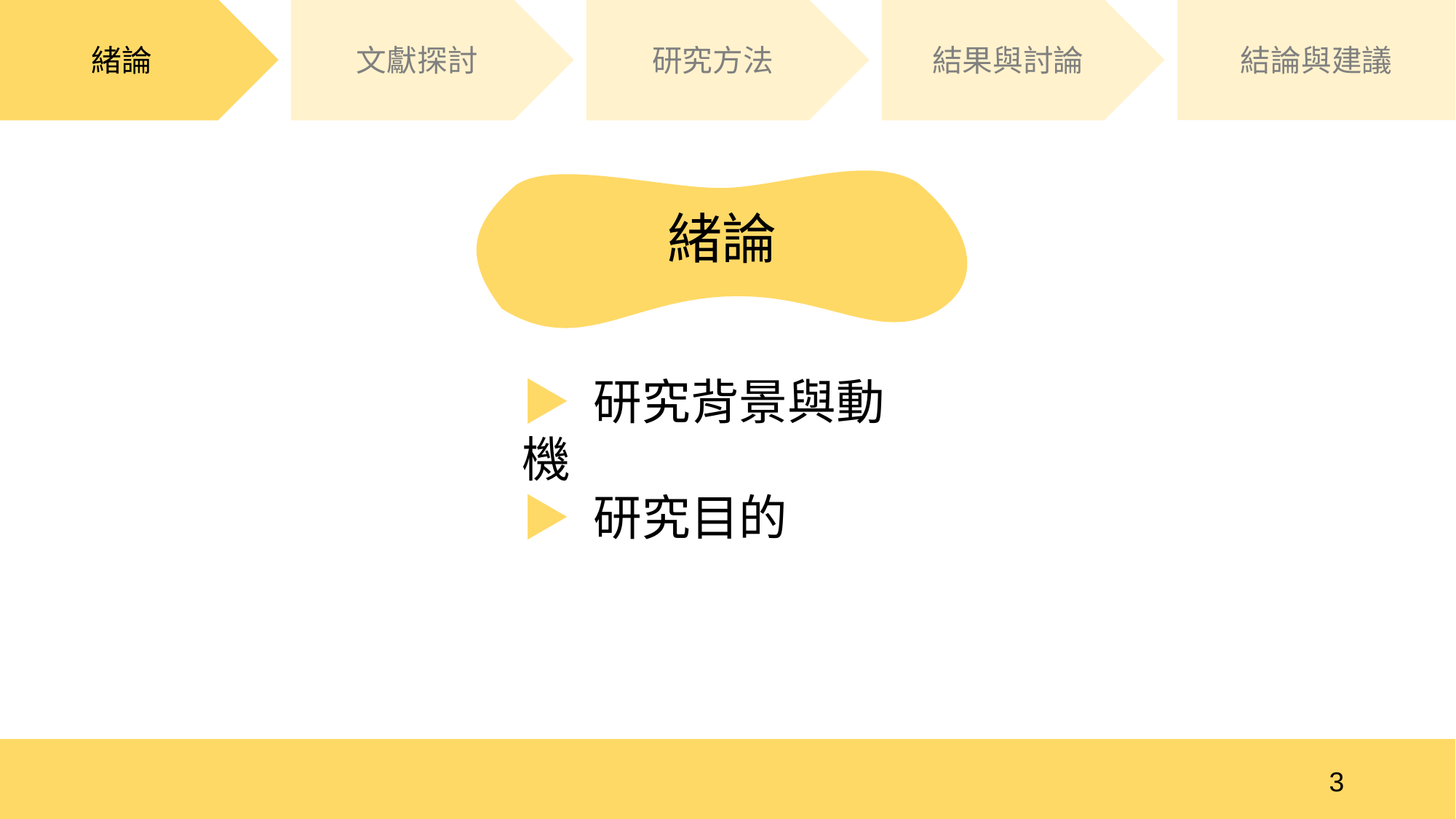

研究方法
結果與討論
結論與建議
緒論
文獻探討

緒論
▶︎ 研究背景與動機
▶︎ 研究目的

3